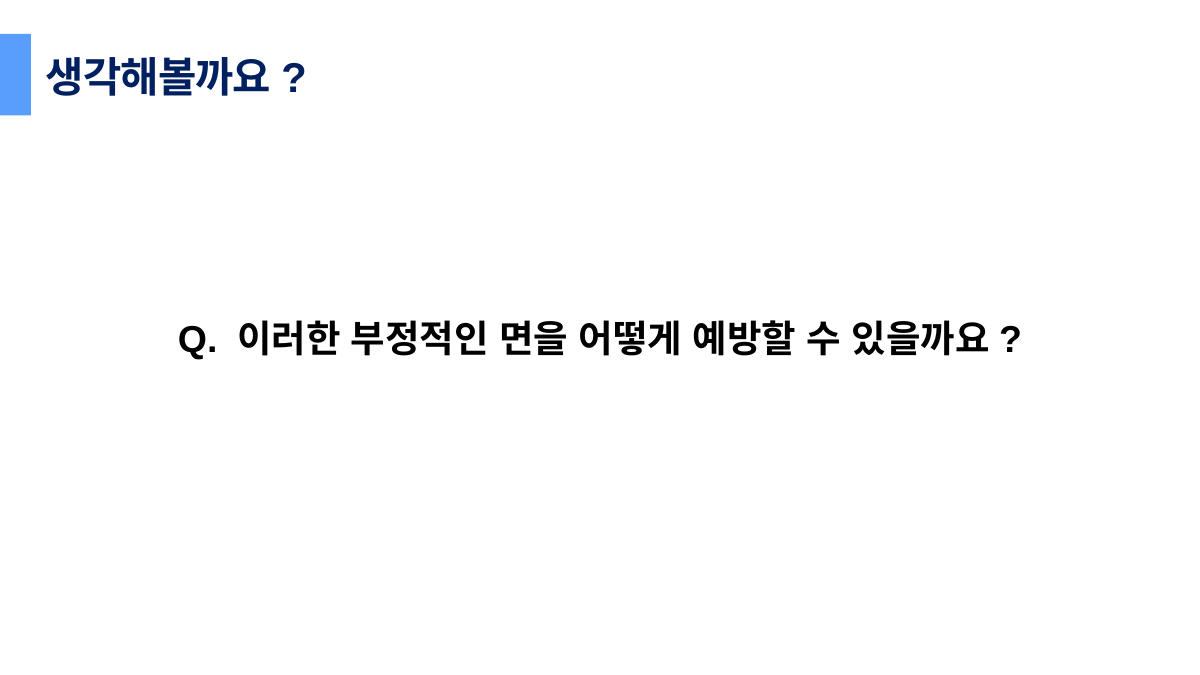

생각해볼까요?
Q. 이러한 부정적인 면을 어떻게 예방할 수 있을까요?